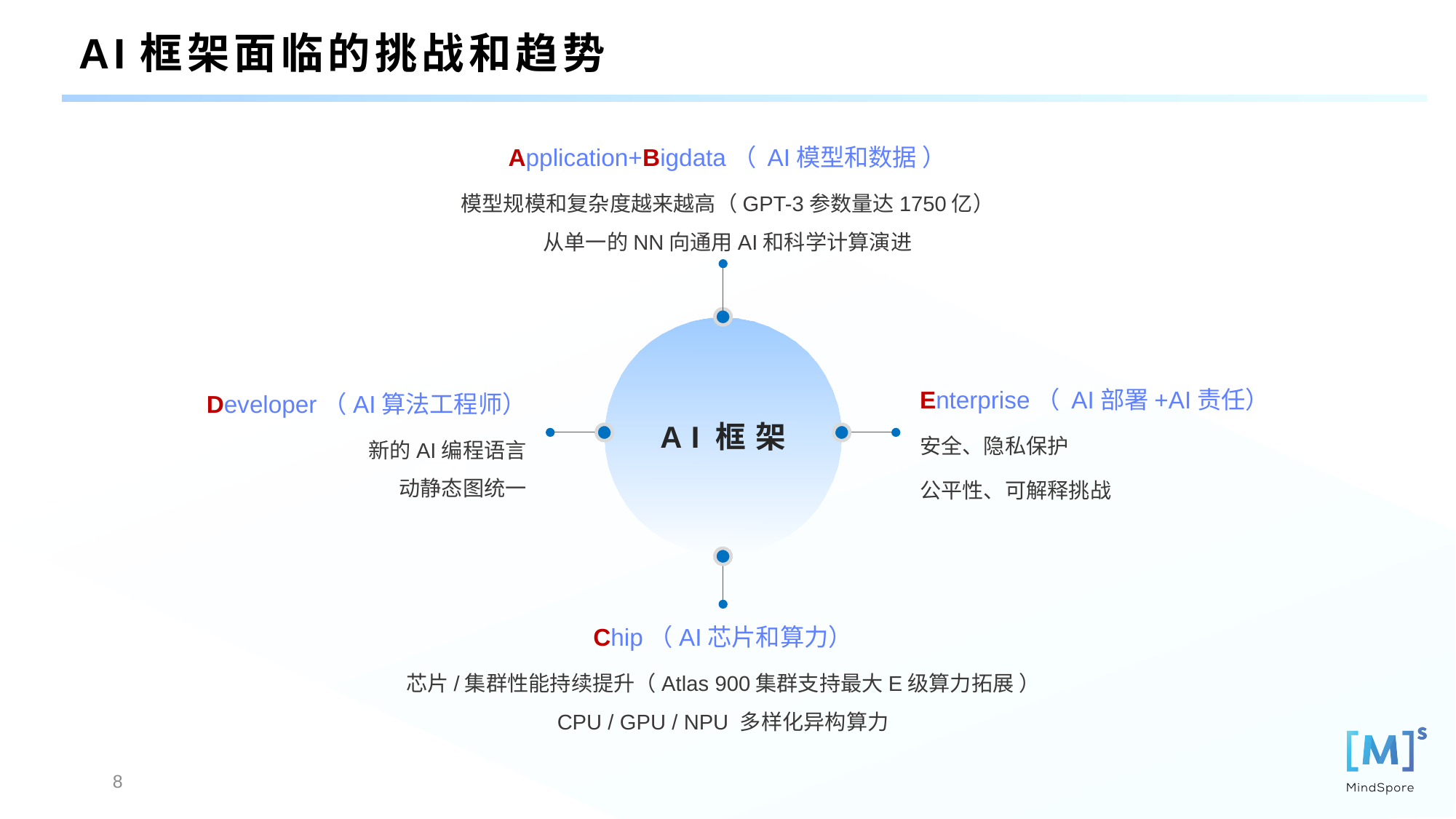

AI框架面临的挑战和趋势
Application+Bigdata（ AI模型和数据 ）
模型规模和复杂度越来越高（GPT-3参数量达1750亿）
从单一的NN向通用AI和科学计算演进

AI框架

Enterprise（ AI部署+AI责任）
安全、隐私保护
公平性、可解释挑战
Developer（AI算法工程师）
新的AI编程语言
动静态图统一

Chip（AI芯片和算力）
芯片/集群性能持续提升（Atlas 900集群支持最大E级算力拓展 ）
CPU / GPU / NPU 多样化异构算力
8